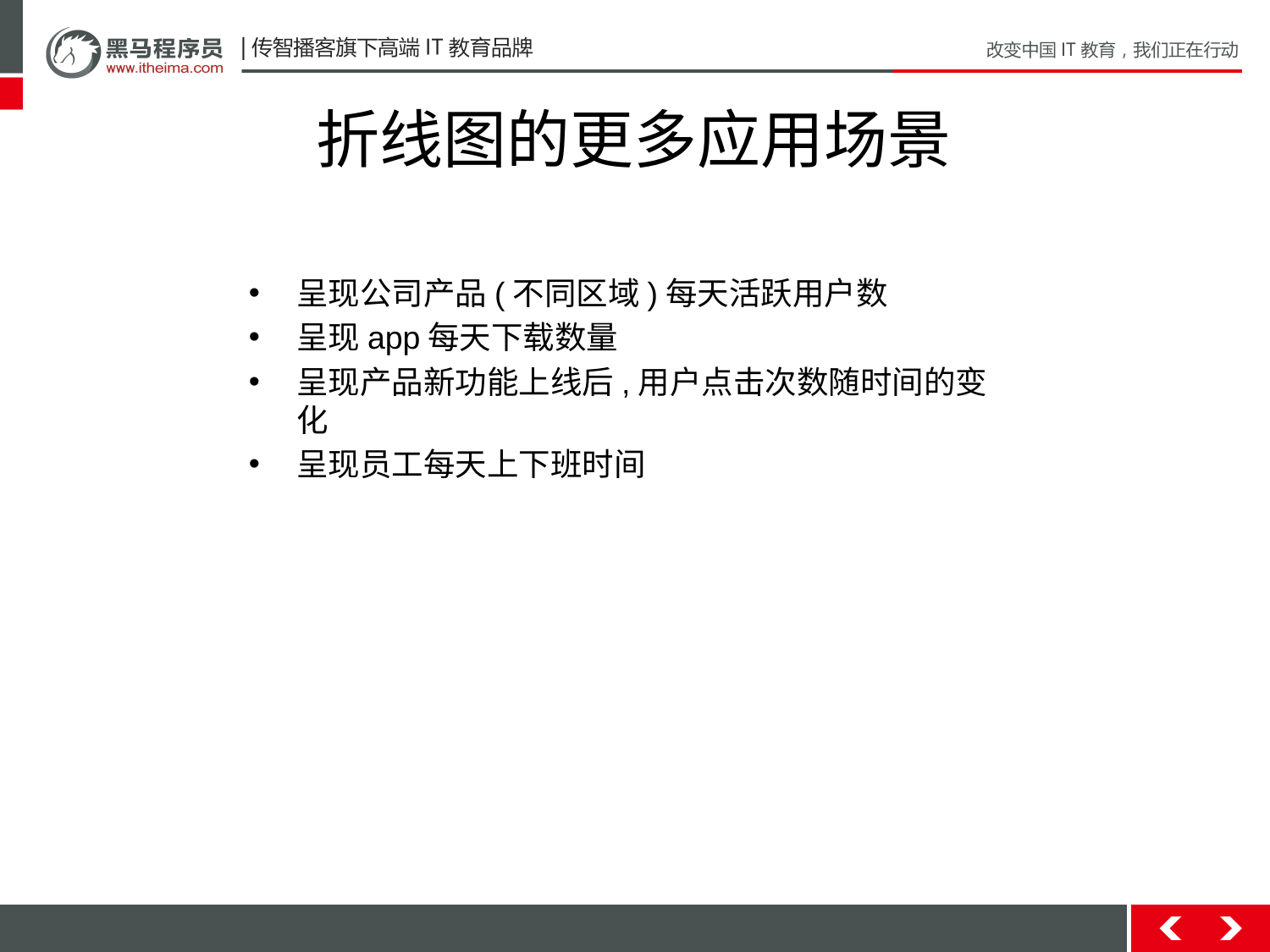

# 折线图的更多应用场景
呈现公司产品(不同区域)每天活跃用户数
呈现app每天下载数量
呈现产品新功能上线后,用户点击次数随时间的变化
呈现员工每天上下班时间